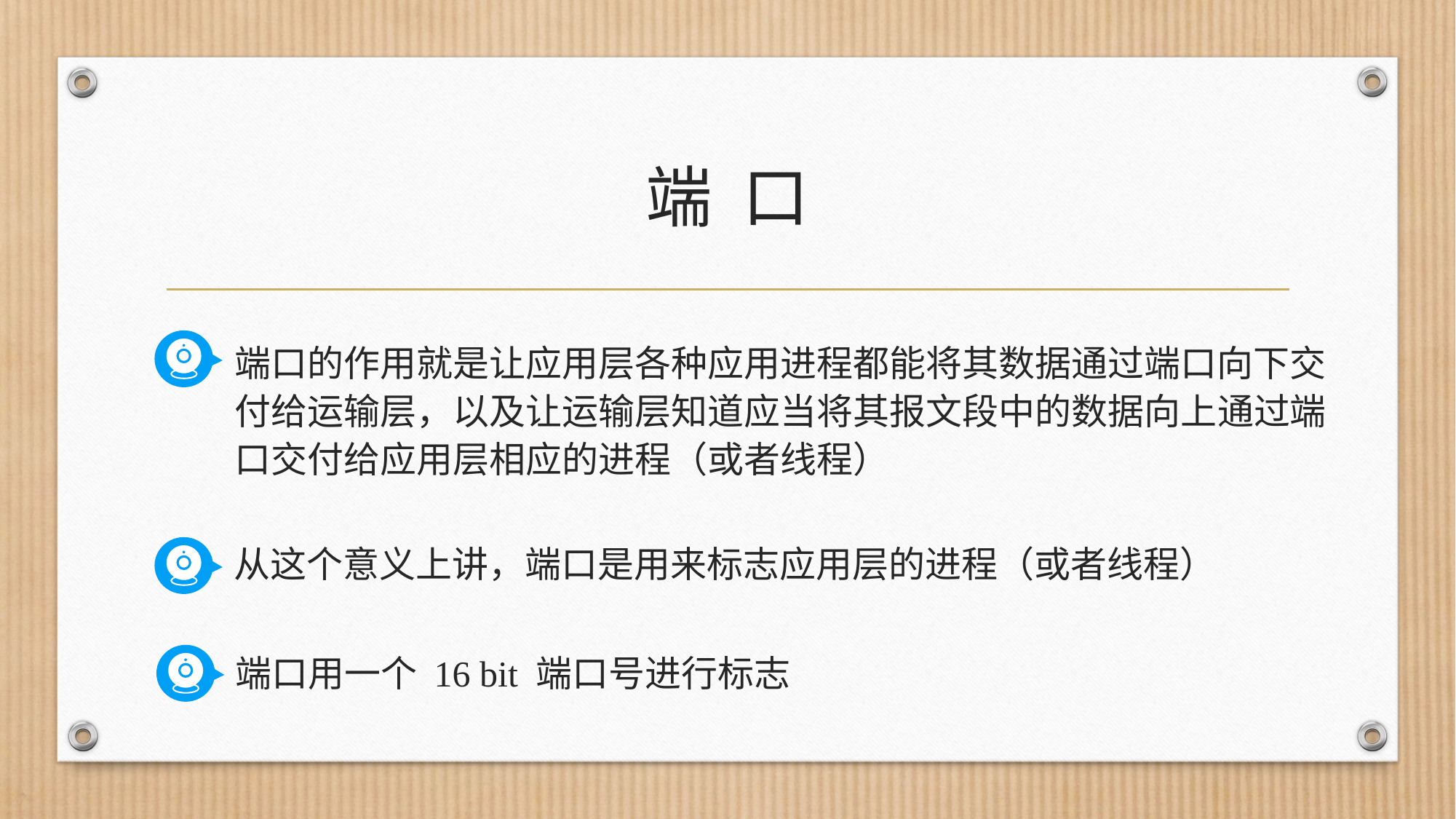

# 端  口
端口的作用就是让应用层各种应用进程都能将其数据通过端口向下交付给运输层，以及让运输层知道应当将其报文段中的数据向上通过端口交付给应用层相应的进程（或者线程）

从这个意义上讲，端口是用来标志应用层的进程（或者线程）

端口用一个 16 bit 端口号进行标志